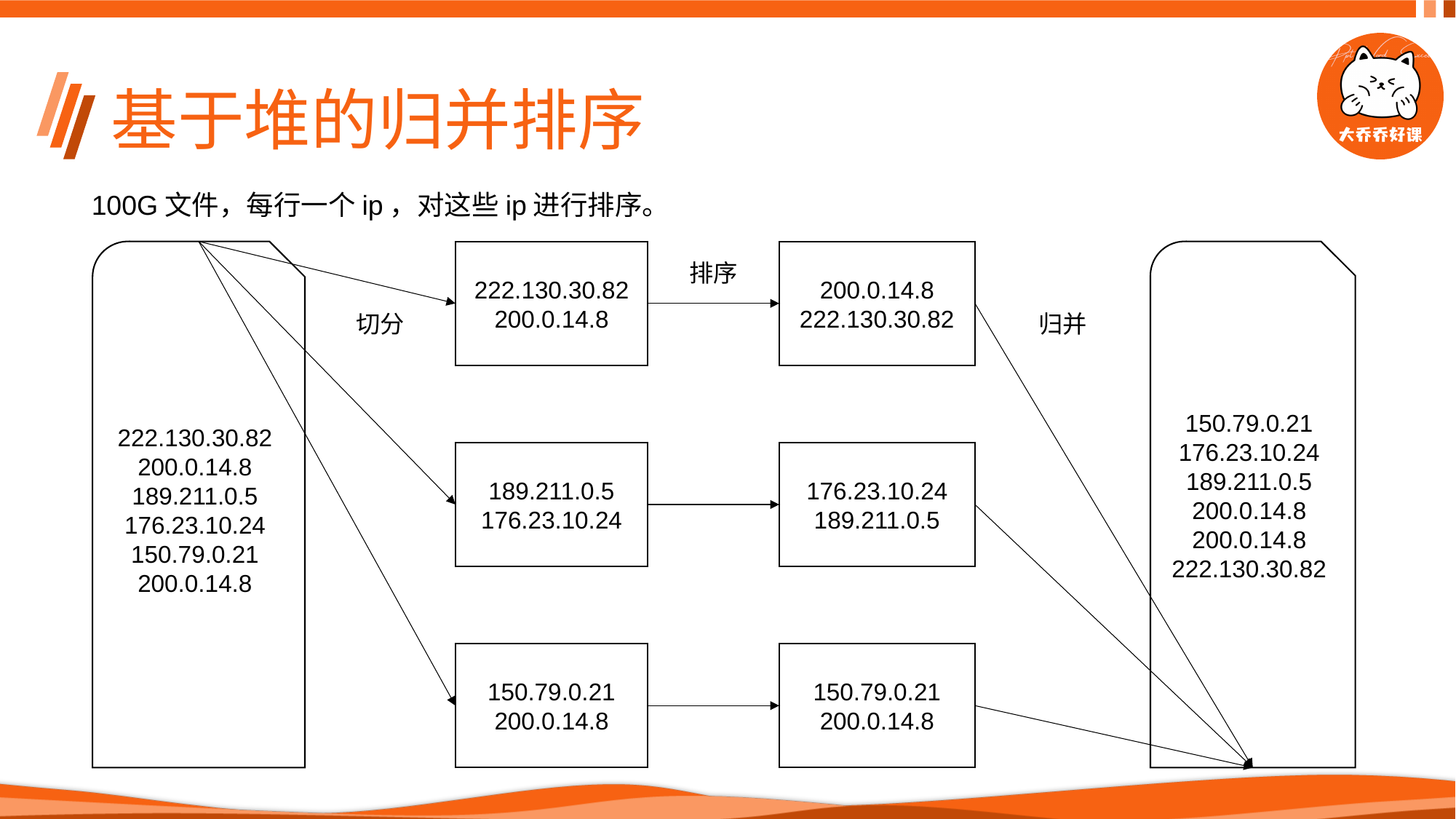

# 基于堆的归并排序
100G文件，每行一个ip，对这些ip进行排序。
222.130.30.82
200.0.14.8
189.211.0.5
176.23.10.24
150.79.0.21
200.0.14.8
222.130.30.82
200.0.14.8
200.0.14.8
222.130.30.82
150.79.0.21
176.23.10.24
189.211.0.5
200.0.14.8
200.0.14.8
222.130.30.82

排序
切分
归并
189.211.0.5
176.23.10.24
176.23.10.24
189.211.0.5
150.79.0.21
200.0.14.8
150.79.0.21
200.0.14.8